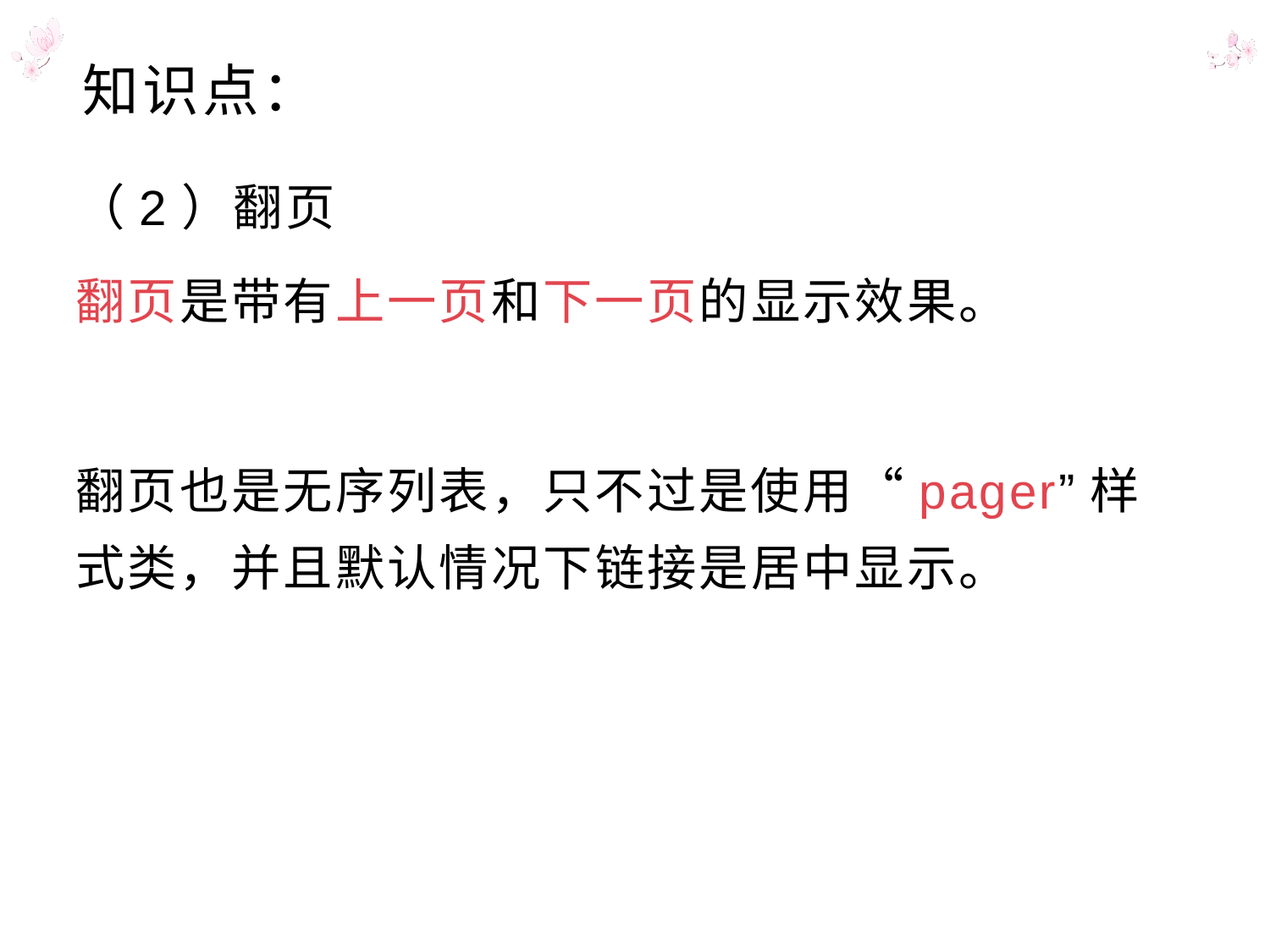

# 知识点：
（2）翻页
翻页是带有上一页和下一页的显示效果。

翻页也是无序列表，只不过是使用“pager”样式类，并且默认情况下链接是居中显示。